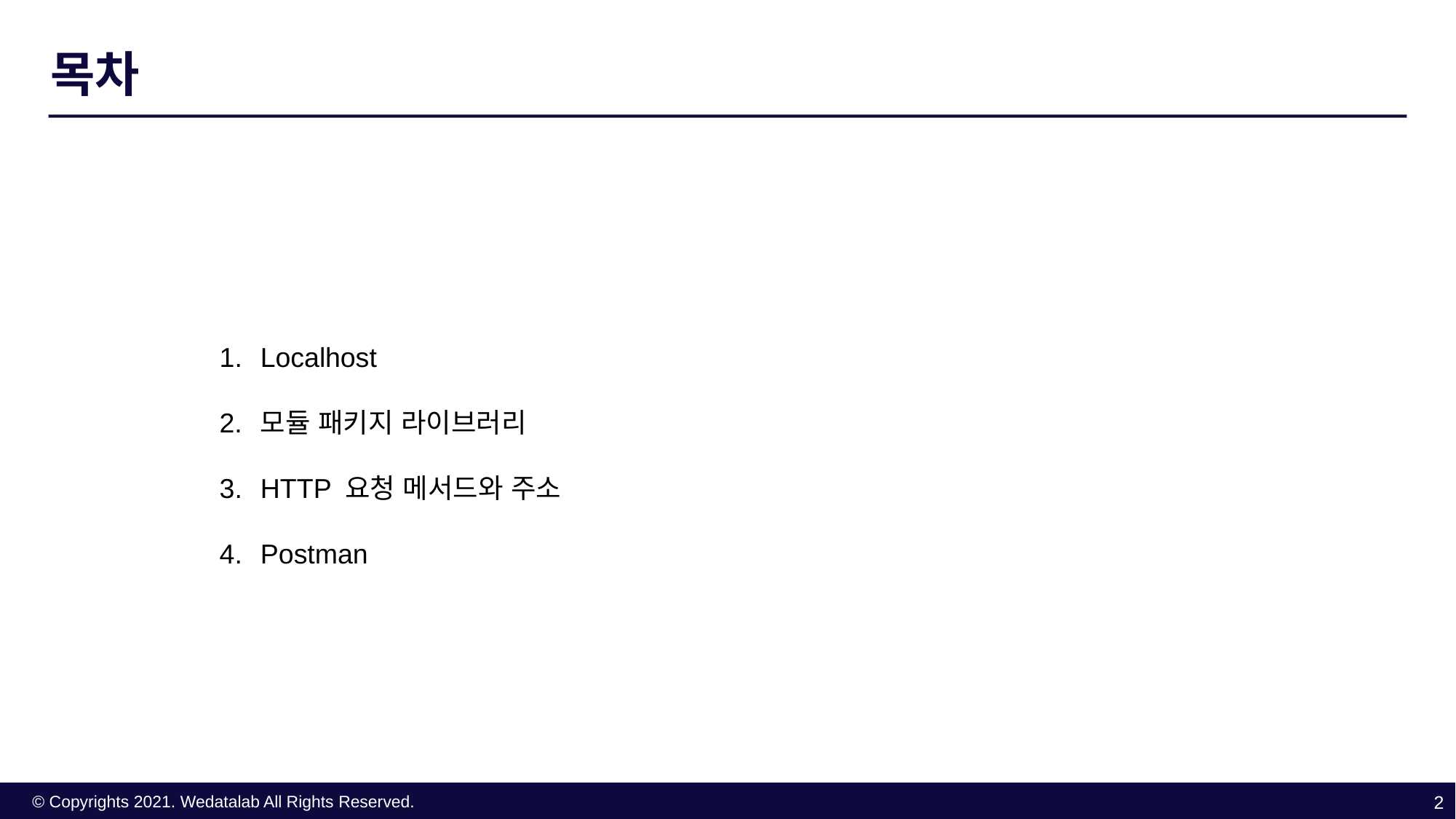

목차
Localhost
모듈 패키지 라이브러리
HTTP 요청 메서드와 주소
Postman
2
© Copyrights 2021. Wedatalab All Rights Reserved.